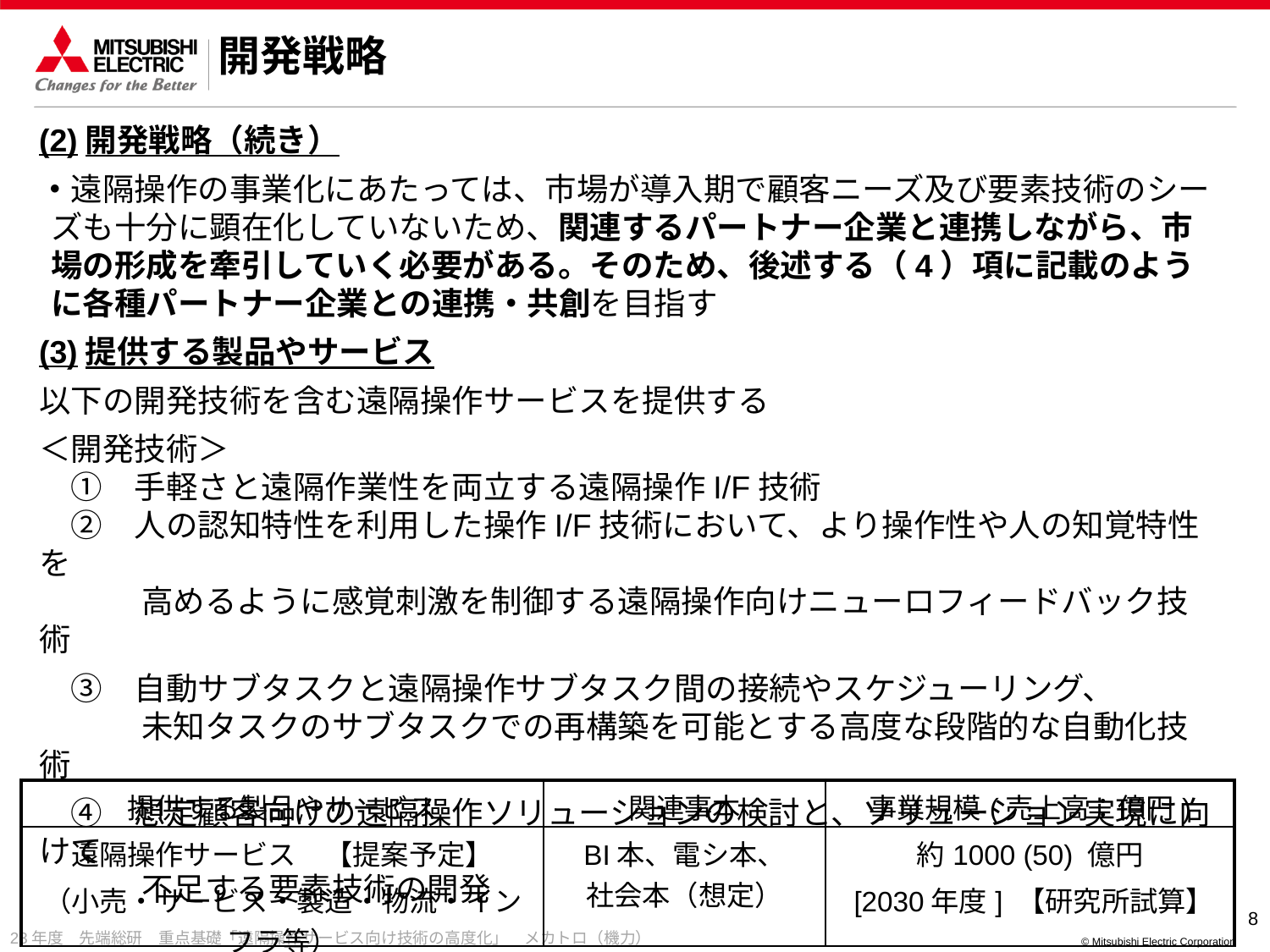

開発戦略

(2)開発戦略（続き）
・遠隔操作の事業化にあたっては、市場が導入期で顧客ニーズ及び要素技術のシーズも十分に顕在化していないため、関連するパートナー企業と連携しながら、市場の形成を牽引していく必要がある。そのため、後述する（4）項に記載のように各種パートナー企業との連携・共創を目指す
(3)提供する製品やサービス
以下の開発技術を含む遠隔操作サービスを提供する
＜開発技術＞
　①　手軽さと遠隔作業性を両立する遠隔操作I/F技術
　②　人の認知特性を利用した操作I/F技術において、より操作性や人の知覚特性を
　　　 高めるように感覚刺激を制御する遠隔操作向けニューロフィードバック技術
　③　自動サブタスクと遠隔操作サブタスク間の接続やスケジューリング、
　　　 未知タスクのサブタスクでの再構築を可能とする高度な段階的な自動化技術
　④　想定顧客向けの遠隔操作ソリューションの検討と、ソリューション実現に向けて
　　　 不足する要素技術の開発
| 提供する製品やサービス | 関連事本 | 事業規模(売上高：億円) |
| --- | --- | --- |
| 遠隔操作サービス　【提案予定】 （小売・サービス・製造・物流・インフラ等） | BI本、電シ本、 社会本（想定） | 約1000 (50) 億円 [2030年度] 【研究所試算】 |